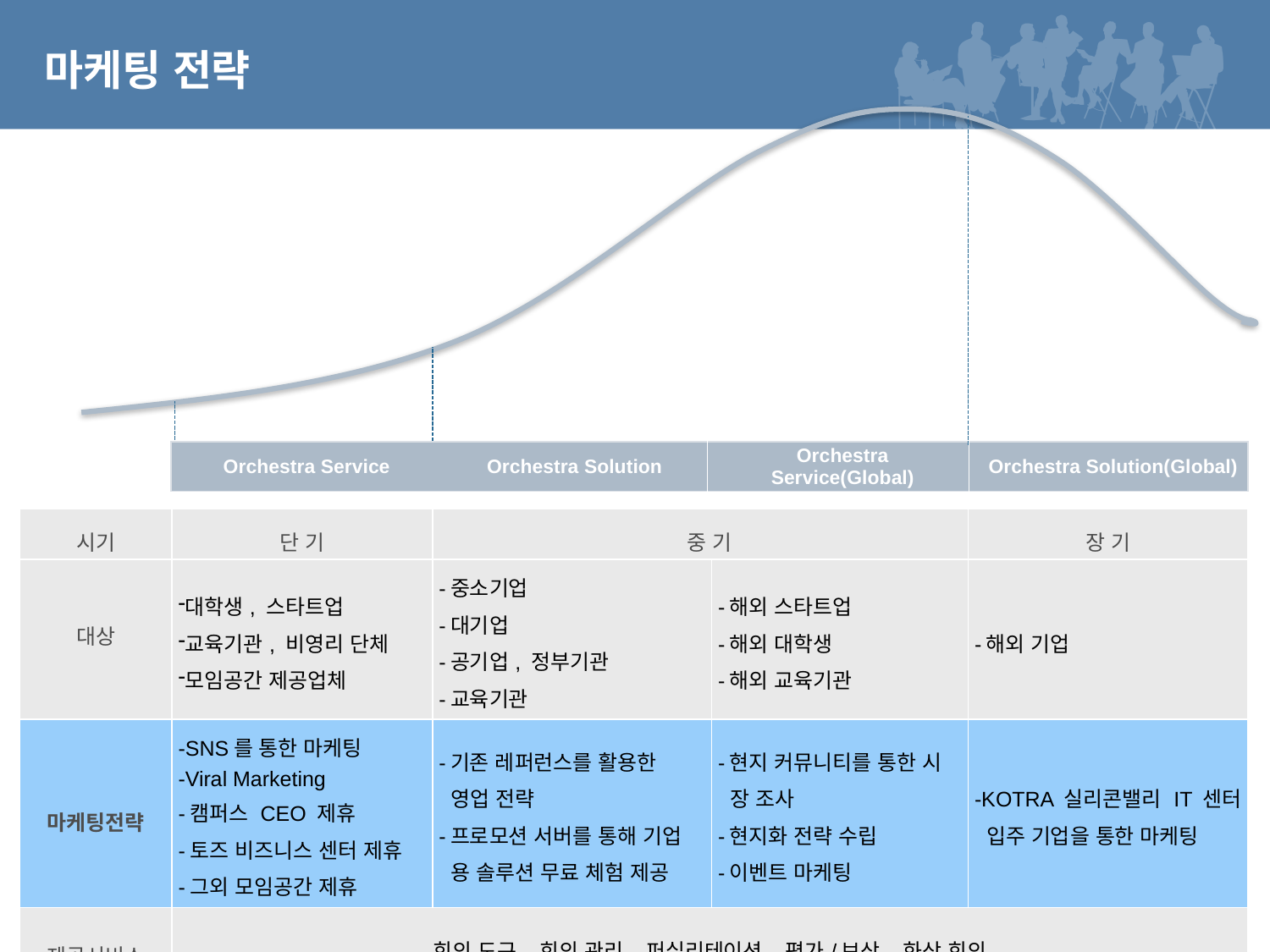

마케팅 전략

| Orchestra Service | Orchestra Solution | Orchestra Service(Global) | Orchestra Solution(Global) |
| --- | --- | --- | --- |
| 시기 | 단 기 | 중 기 |  | 장 기 |
| --- | --- | --- | --- | --- |
| 대상 | 대학생, 스타트업 교육기관, 비영리 단체 모임공간 제공업체 | -중소기업 -대기업 -공기업, 정부기관 -교육기관 | -해외 스타트업 -해외 대학생 -해외 교육기관 | -해외 기업 |
| 마케팅전략 | -SNS를 통한 마케팅 -Viral Marketing -캠퍼스 CEO 제휴 -토즈 비즈니스 센터 제휴 -그외 모임공간 제휴 | -기존 레퍼런스를 활용한 영업 전략 -프로모션 서버를 통해 기업 용 솔루션 무료 체험 제공 | -현지 커뮤니티를 통한 시 장 조사 -현지화 전략 수립 -이벤트 마케팅 | -KOTRA 실리콘밸리 IT 센터 입주 기업을 통한 마케팅 |
| 제공서비스 | 회의 도구, 회의 관리, 퍼실리테이션, 평가/보상, 화상 회의 |  |  |  |